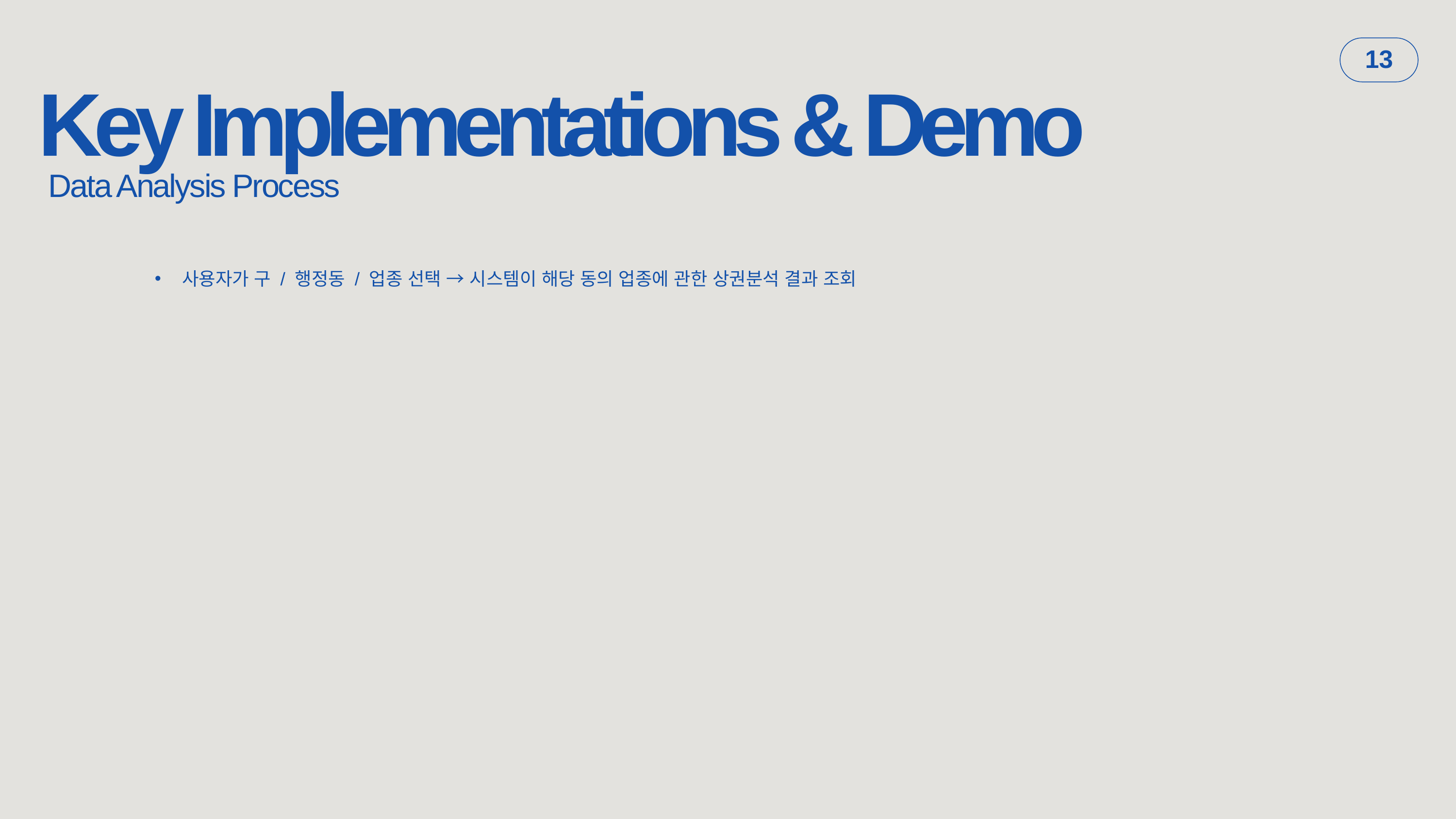

Key Implementations & Demo
13
Data Analysis Process
사용자가 구 / 행정동 / 업종 선택 → 시스템이 해당 동의 업종에 관한 상권분석 결과 조회